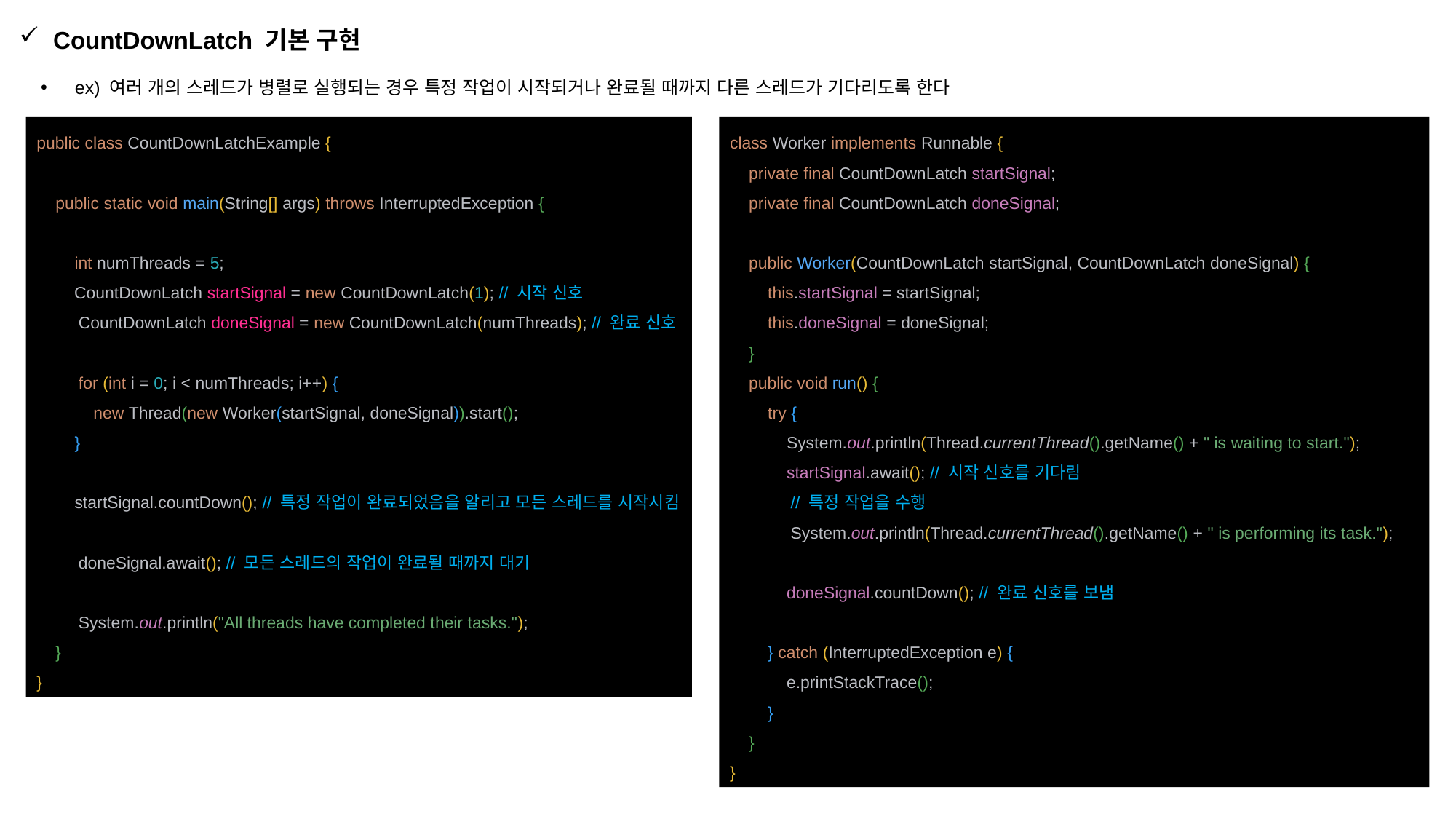

CountDownLatch 기본 구현
ex) 여러 개의 스레드가 병렬로 실행되는 경우 특정 작업이 시작되거나 완료될 때까지 다른 스레드가 기다리도록 한다
public class CountDownLatchExample {
    public static void main(String[] args) throws InterruptedException {
        int numThreads = 5;
        CountDownLatch startSignal = new CountDownLatch(1); // 시작 신호
        CountDownLatch doneSignal = new CountDownLatch(numThreads); // 완료 신호
        for (int i = 0; i < numThreads; i++) {
            new Thread(new Worker(startSignal, doneSignal)).start();
        }
        startSignal.countDown(); // 특정 작업이 완료되었음을 알리고 모든 스레드를 시작시킴
        doneSignal.await(); // 모든 스레드의 작업이 완료될 때까지 대기
        System.out.println("All threads have completed their tasks.");
    }
}
class Worker implements Runnable {
    private final CountDownLatch startSignal;
    private final CountDownLatch doneSignal;
    public Worker(CountDownLatch startSignal, CountDownLatch doneSignal) {
        this.startSignal = startSignal;
        this.doneSignal = doneSignal;
    }
    public void run() {
        try {
            System.out.println(Thread.currentThread().getName() + " is waiting to start.");
            startSignal.await(); // 시작 신호를 기다림
            // 특정 작업을 수행
            System.out.println(Thread.currentThread().getName() + " is performing its task.");
            doneSignal.countDown(); // 완료 신호를 보냄
        } catch (InterruptedException e) {
            e.printStackTrace();
        }
    }
}